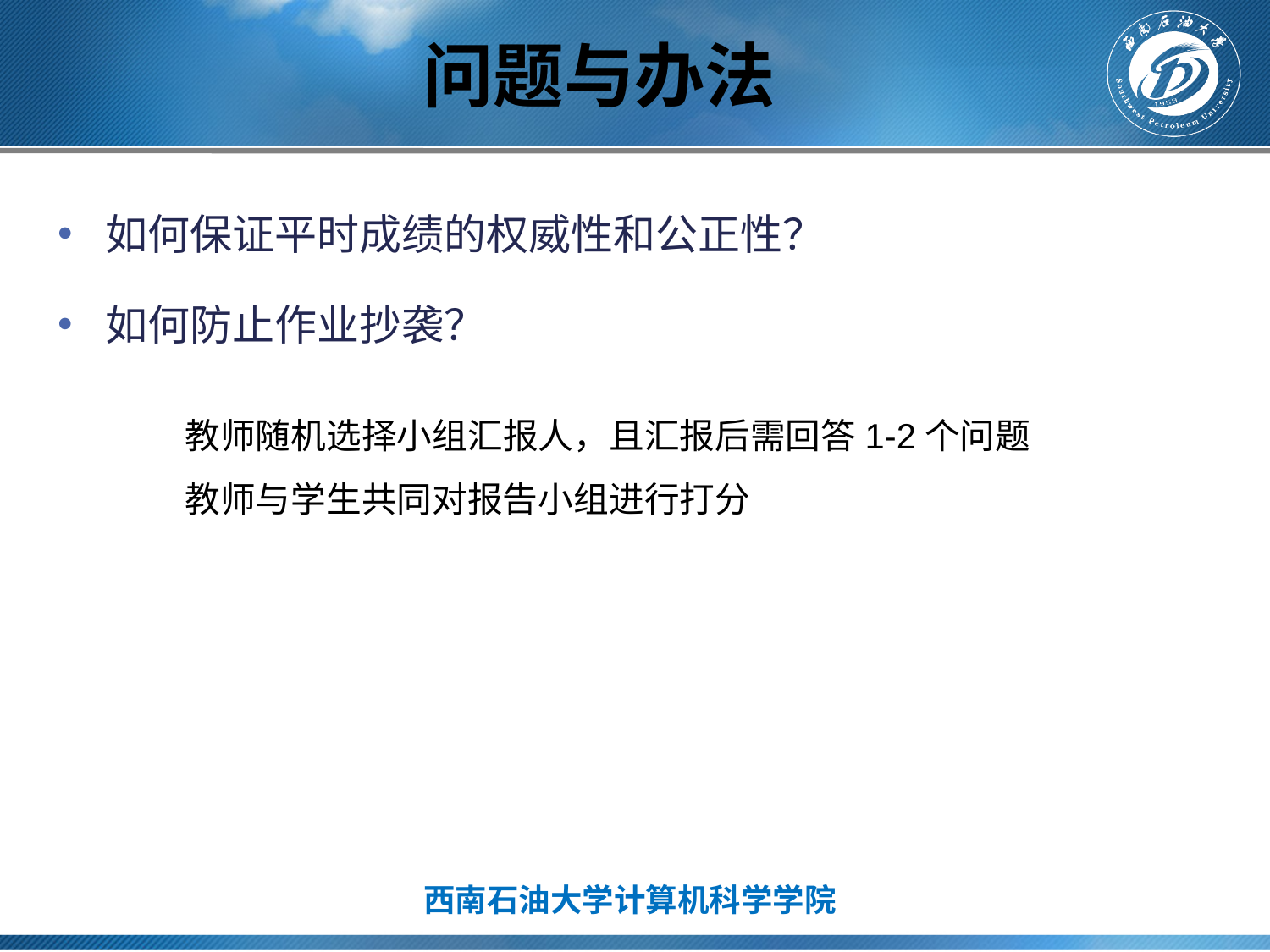

# 问题与办法
如何保证平时成绩的权威性和公正性？
如何防止作业抄袭？

教师随机选择小组汇报人，且汇报后需回答1-2个问题
教师与学生共同对报告小组进行打分